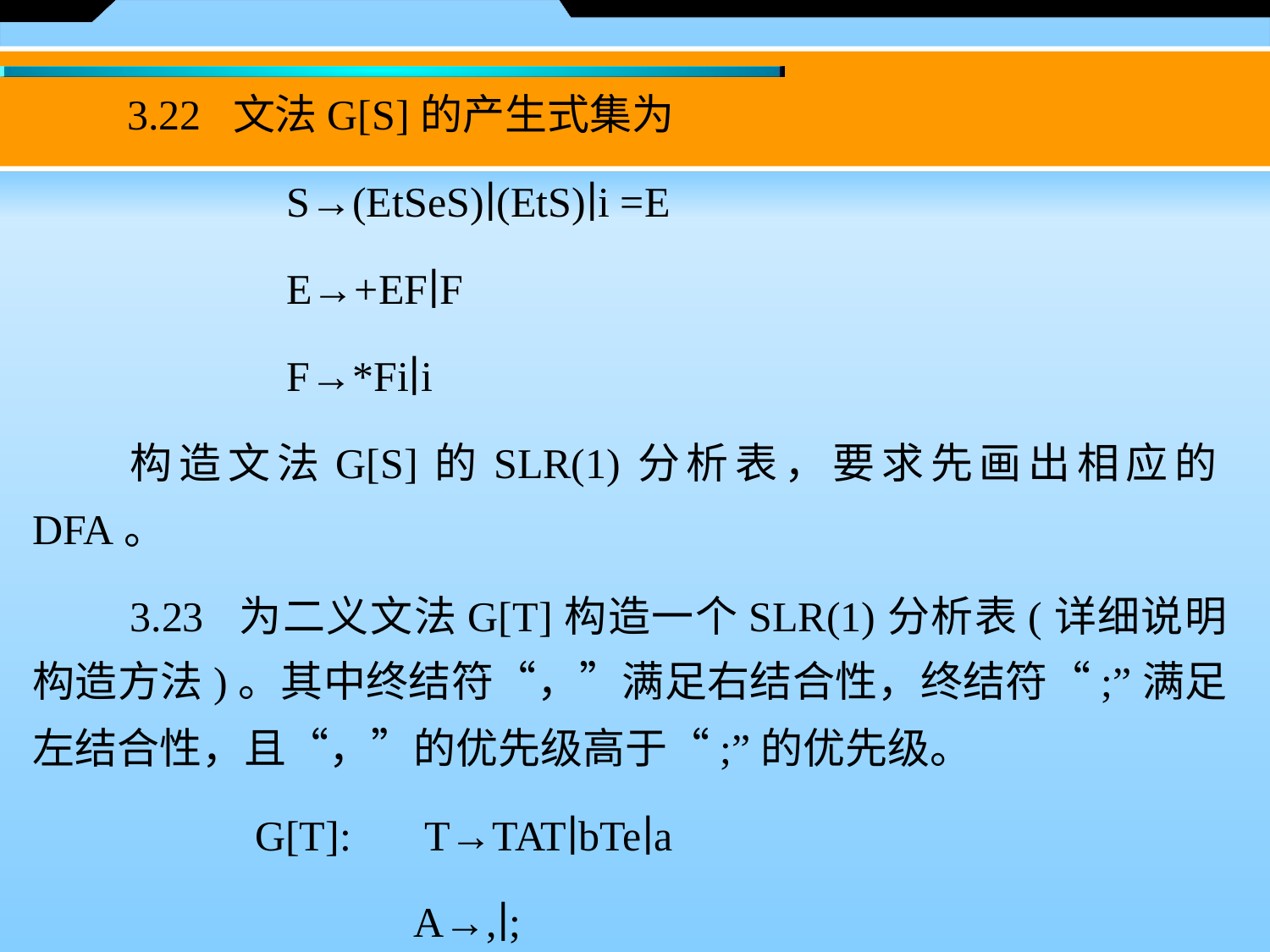

3.22  文法G[S]的产生式集为
		S→(EtSeS)∣(EtS)∣i =E
		E→+EF∣F
		F→*Fi∣i
　　构造文法G[S]的SLR(1)分析表，要求先画出相应的DFA。
　　3.23  为二义文法G[T]构造一个SLR(1)分析表(详细说明构造方法)。其中终结符“，”满足右结合性，终结符“;”满足左结合性，且“，”的优先级高于“;”的优先级。
                     G[T]: 　T→TAT∣bTe∣a
                          	A→,∣;